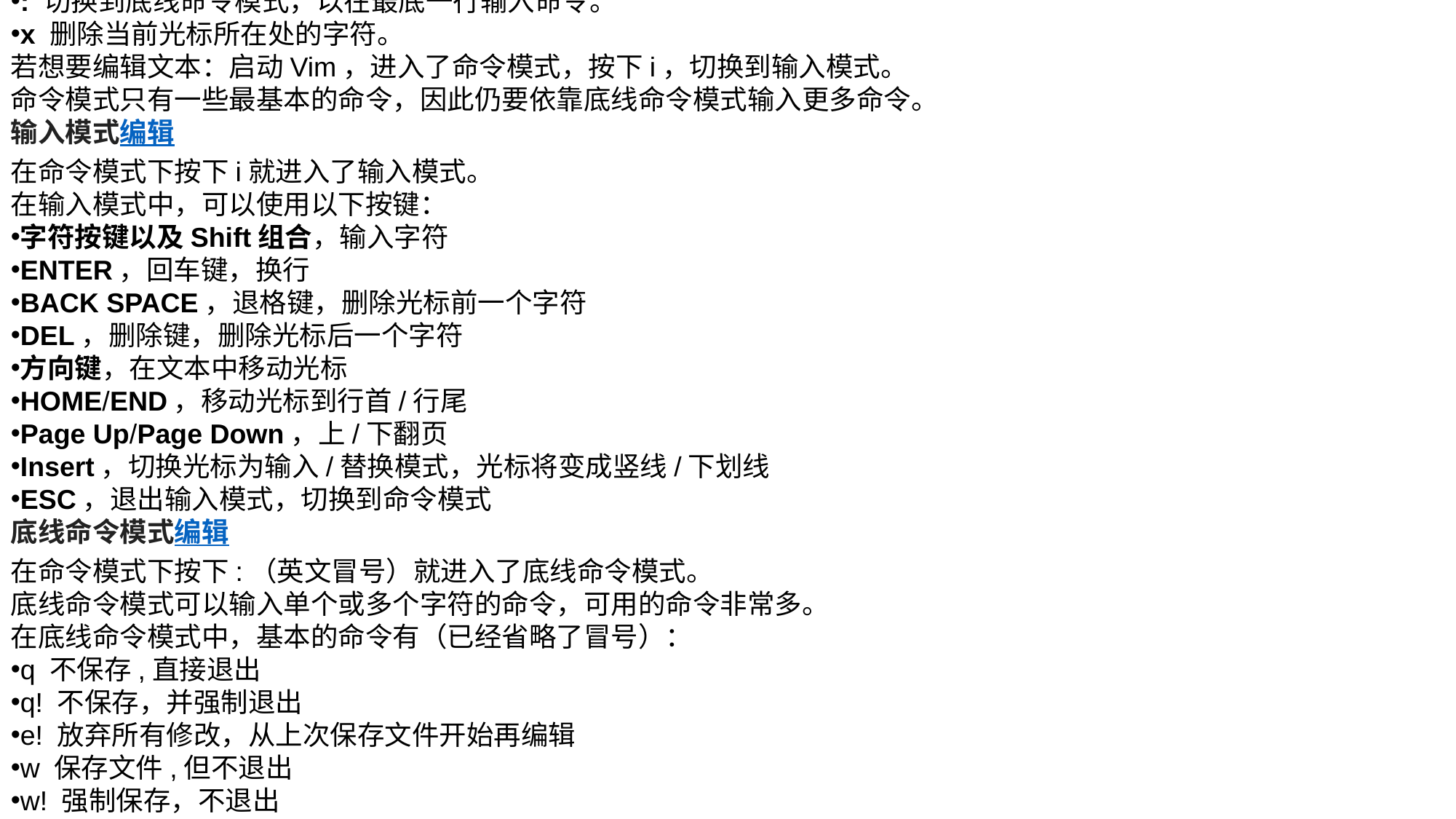

命令模式编辑
用户刚刚启动Vim，便进入了命令模式。
此状态下敲击键盘动作会被Vim识别为命令，而非输入字符。比如我们此时按下i，并不会输入一个字符，i被当作了一个命令。
以下是常用的几个命令：
i 切换到插入模式，以输入字符。
: 切换到底线命令模式，以在最底一行输入命令。
x 删除当前光标所在处的字符。
若想要编辑文本：启动Vim，进入了命令模式，按下i，切换到输入模式。
命令模式只有一些最基本的命令，因此仍要依靠底线命令模式输入更多命令。
输入模式编辑
在命令模式下按下i就进入了输入模式。
在输入模式中，可以使用以下按键：
字符按键以及Shift组合，输入字符
ENTER，回车键，换行
BACK SPACE，退格键，删除光标前一个字符
DEL，删除键，删除光标后一个字符
方向键，在文本中移动光标
HOME/END，移动光标到行首/行尾
Page Up/Page Down，上/下翻页
Insert，切换光标为输入/替换模式，光标将变成竖线/下划线
ESC，退出输入模式，切换到命令模式
底线命令模式编辑
在命令模式下按下:（英文冒号）就进入了底线命令模式。
底线命令模式可以输入单个或多个字符的命令，可用的命令非常多。
在底线命令模式中，基本的命令有（已经省略了冒号）：
q 不保存,直接退出
q! 不保存，并强制退出
e! 放弃所有修改，从上次保存文件开始再编辑
w 保存文件,但不退出
w! 强制保存，不退出
wq或x 保存，并退出
wq! 强制保存，并退出
按ESC键可随时退出底线命令模式